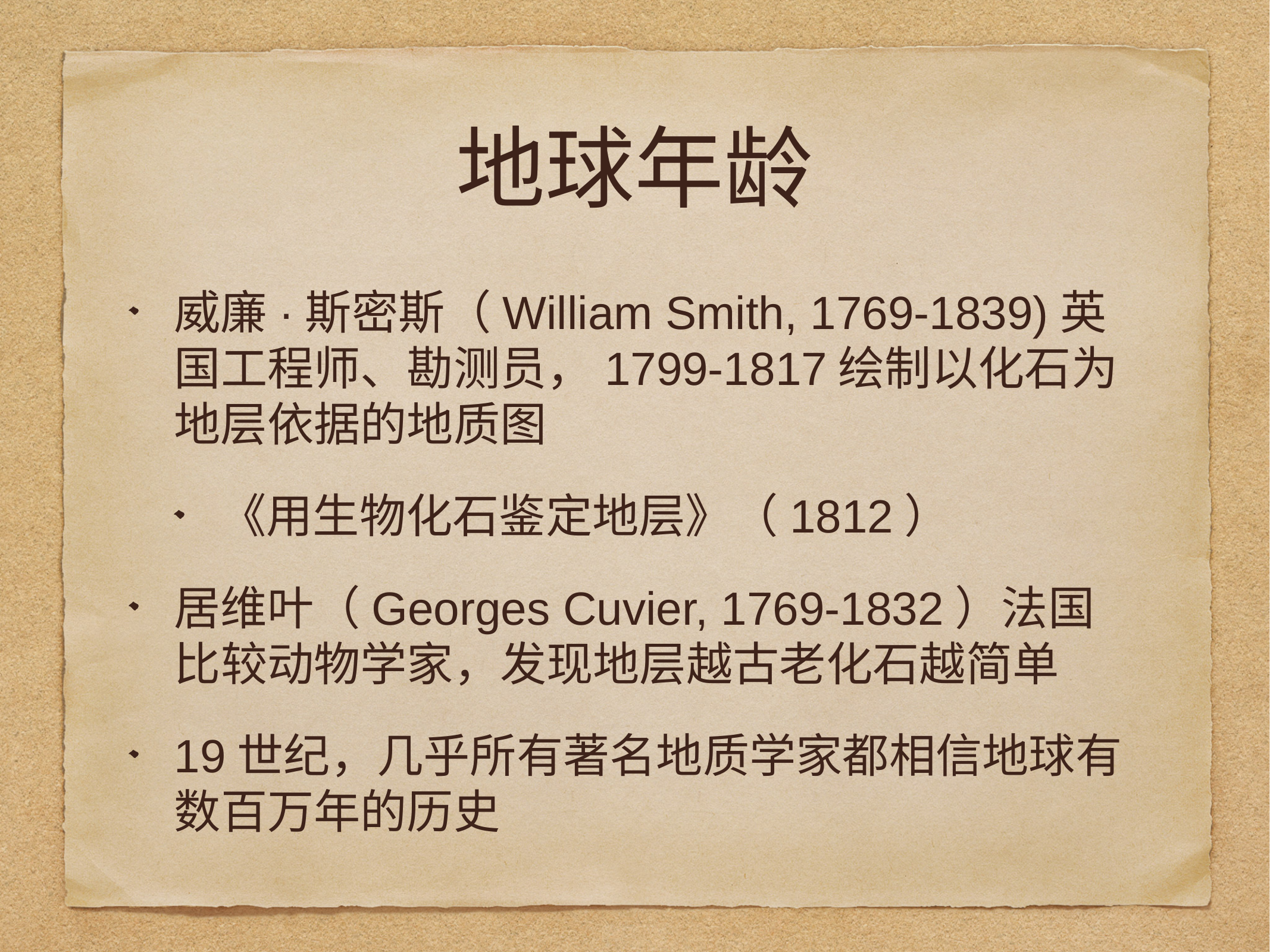

# 地球年龄
威廉·斯密斯（William Smith, 1769-1839)英国工程师、勘测员，1799-1817绘制以化石为地层依据的地质图
《用生物化石鉴定地层》（1812）
居维叶（Georges Cuvier, 1769-1832）法国比较动物学家，发现地层越古老化石越简单
19世纪，几乎所有著名地质学家都相信地球有数百万年的历史